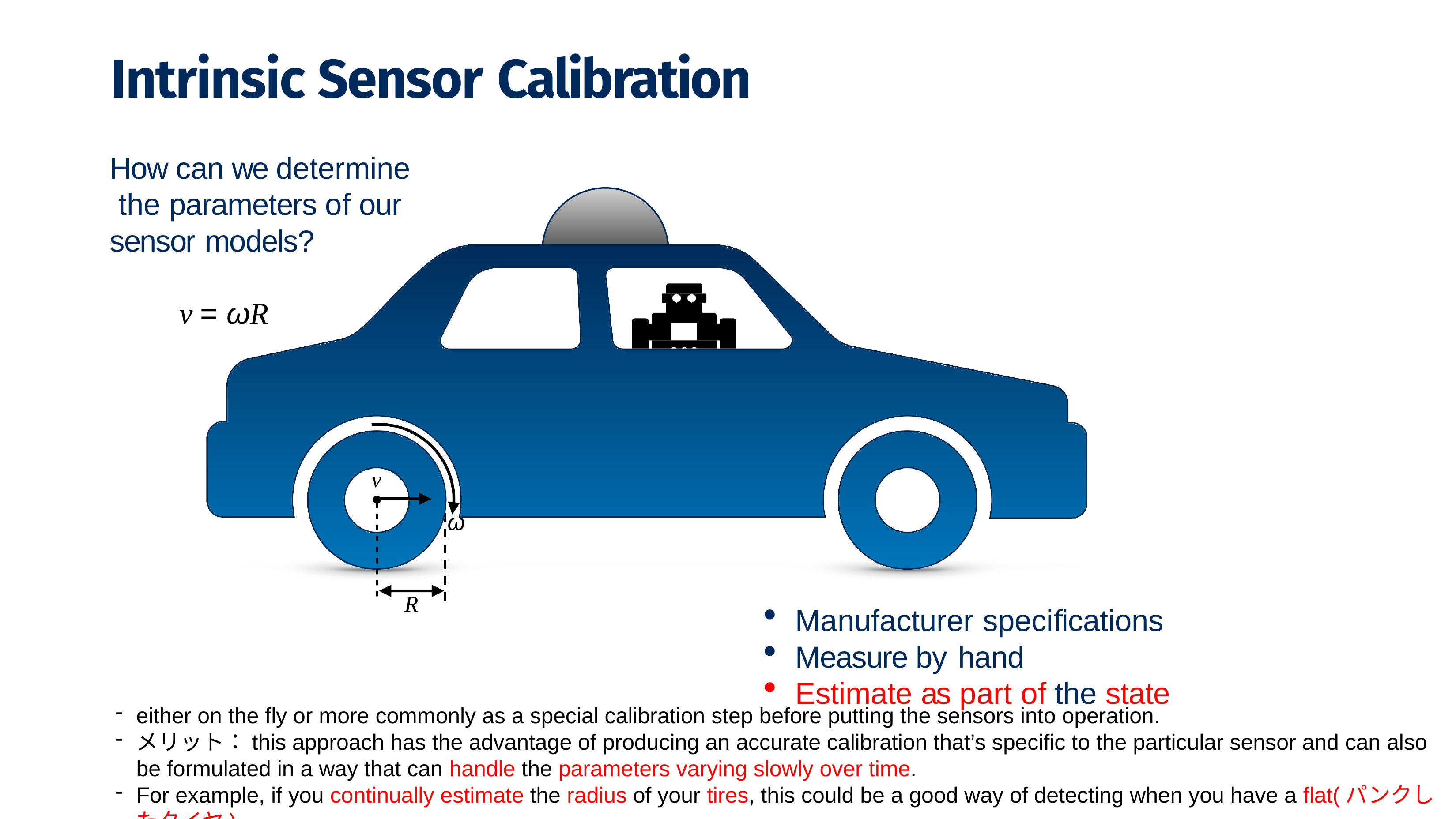

# Intrinsic Sensor Calibration
How can we determine  the parameters of our  sensor models?

v = ωR

v
ω

R
Manufacturer specifications
Measure by hand
Estimate as part of the state
either on the fly or more commonly as a special calibration step before putting the sensors into operation.
メリット：this approach has the advantage of producing an accurate calibration that’s specific to the particular sensor and can also be formulated in a way that can handle the parameters varying slowly over time.
For example, if you continually estimate the radius of your tires, this could be a good way of detecting when you have a flat(パンクしたタイヤ).